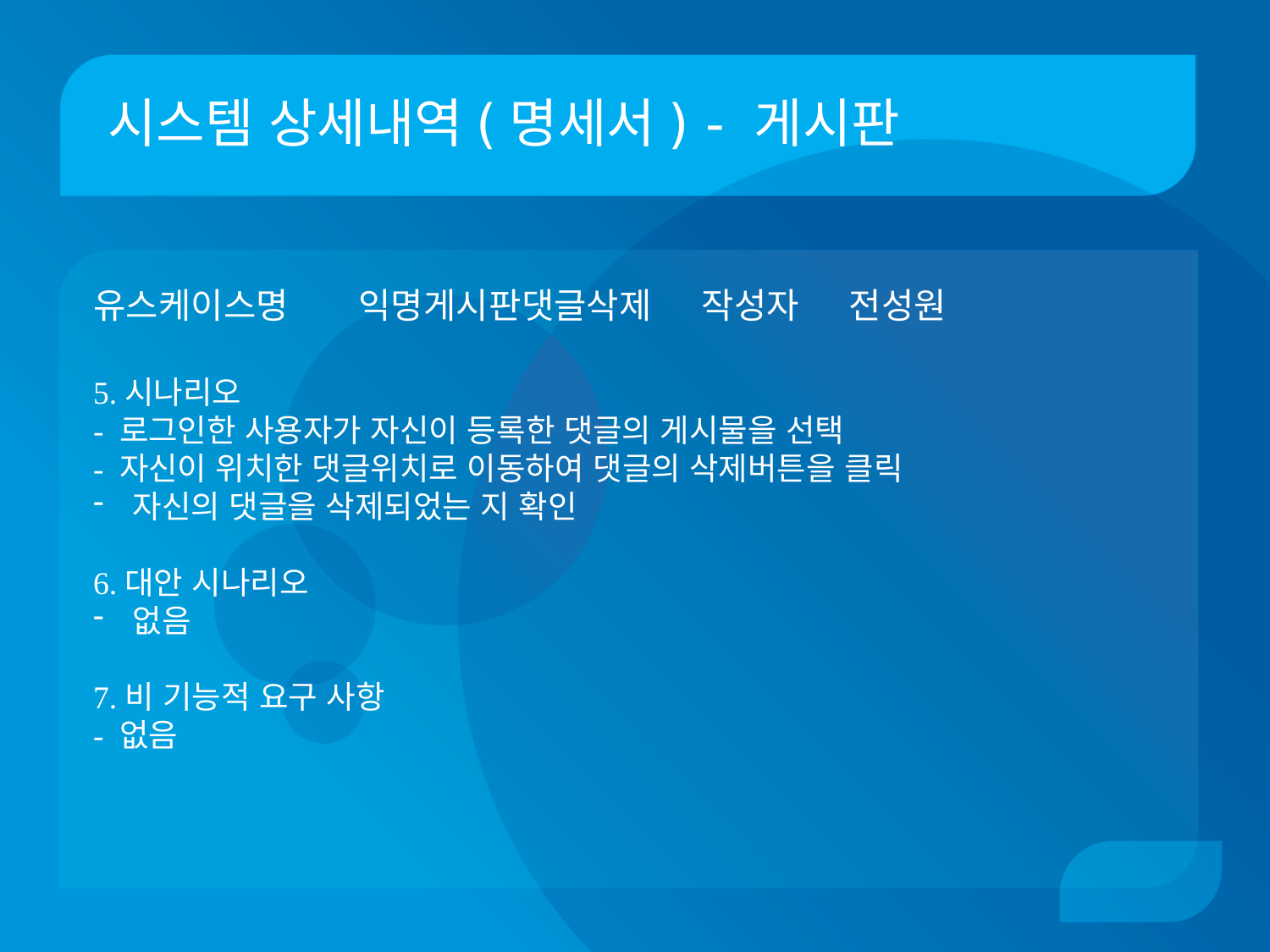

# 시스템 상세내역(명세서) - 게시판
유스케이스명       익명게시판댓글삭제     작성자     전성원
5.시나리오
- 로그인한 사용자가 자신이 등록한 댓글의 게시물을 선택
- 자신이 위치한 댓글위치로 이동하여 댓글의 삭제버튼을 클릭
자신의 댓글을 삭제되었는 지 확인

6.대안 시나리오
없음

7.비 기능적 요구 사항
- 없음